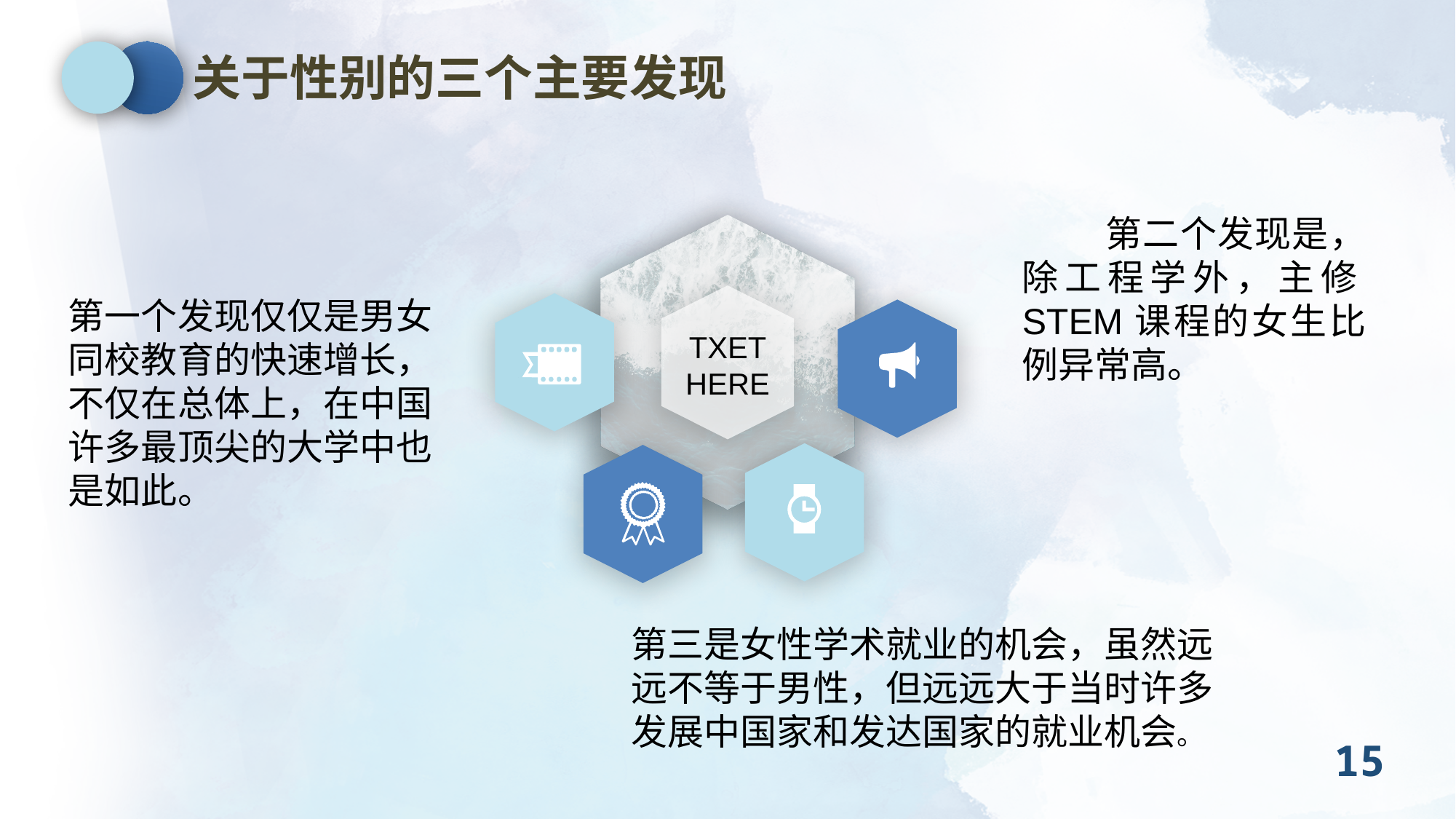

关于性别的三个主要发现
        第二个发现是，除工程学外，主修STEM课程的女生比例异常高。

第一个发现仅仅是男女同校教育的快速增长，不仅在总体上，在中国许多最顶尖的大学中也是如此。

TXET
HERE

第三是女性学术就业的机会，虽然远远不等于男性，但远远大于当时许多发展中国家和发达国家的就业机会。
15